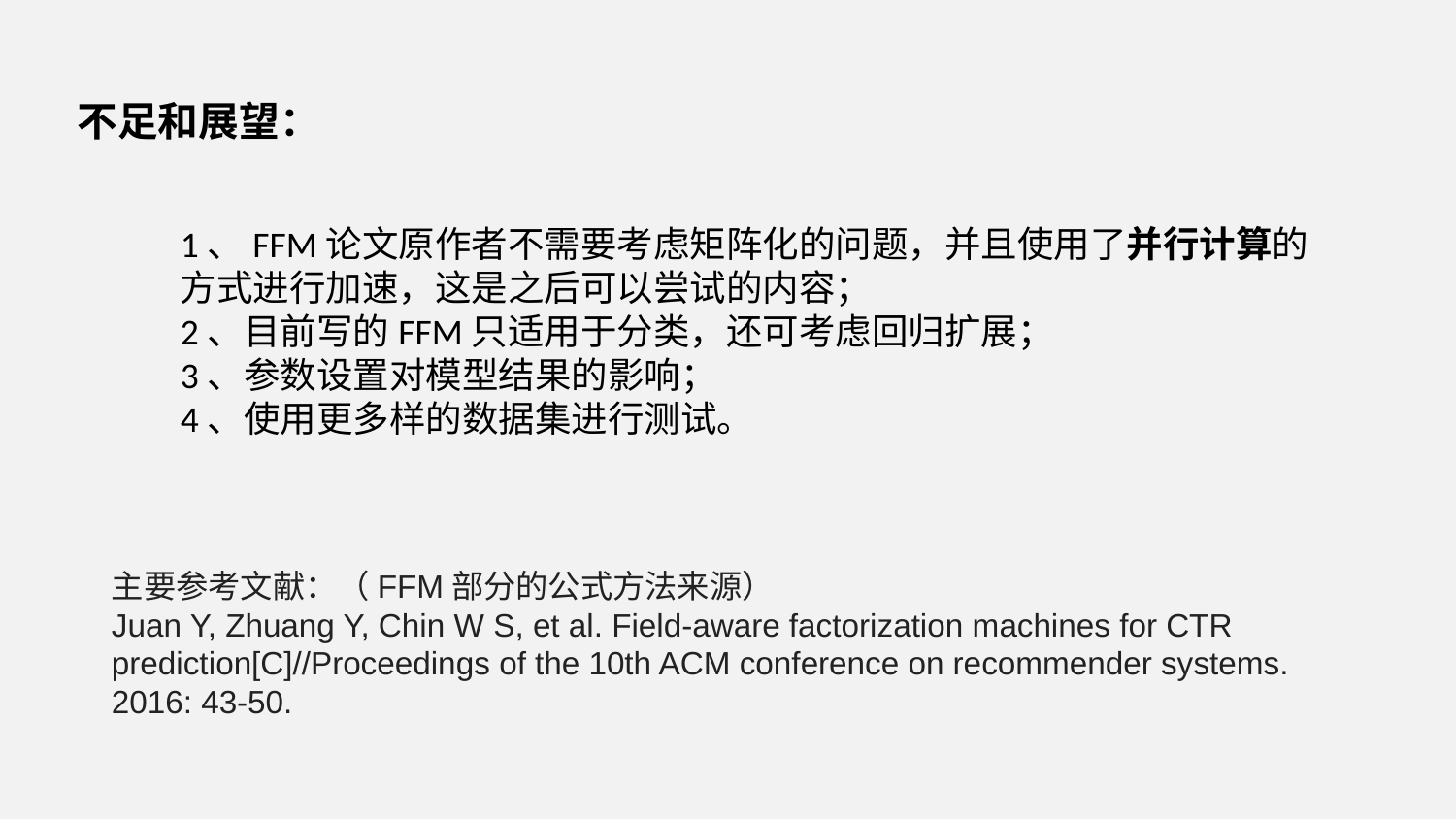

不足和展望：
1、FFM论文原作者不需要考虑矩阵化的问题，并且使用了并行计算的方式进行加速，这是之后可以尝试的内容；
2、目前写的FFM只适用于分类，还可考虑回归扩展；
3、参数设置对模型结果的影响；
4、使用更多样的数据集进行测试。
主要参考文献：（FFM部分的公式方法来源）
Juan Y, Zhuang Y, Chin W S, et al. Field-aware factorization machines for CTR prediction[C]//Proceedings of the 10th ACM conference on recommender systems. 2016: 43-50.